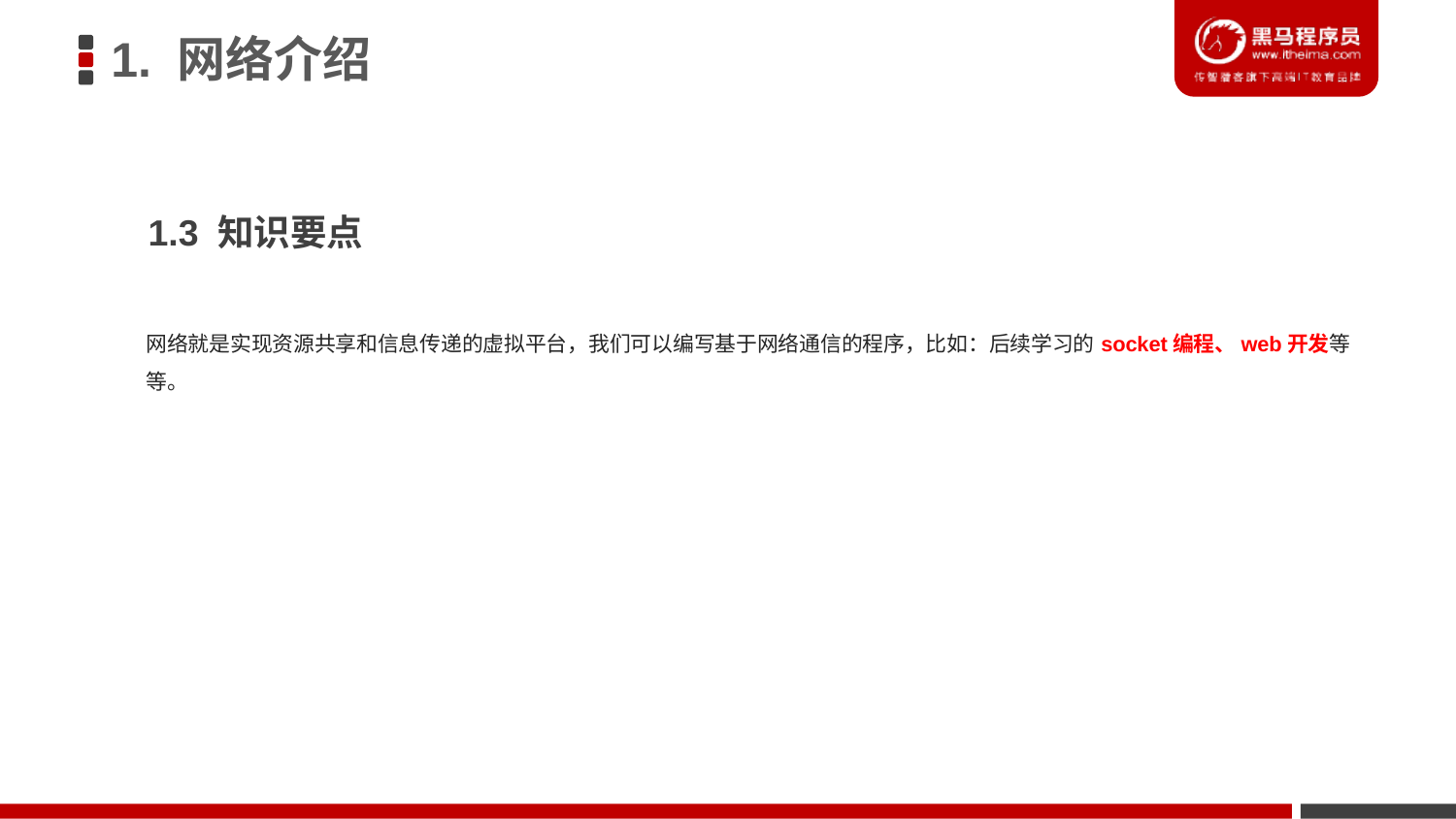

1. 网络介绍
1.3 知识要点
网络就是实现资源共享和信息传递的虚拟平台，我们可以编写基于网络通信的程序，比如：后续学习的socket编程、web开发等等。